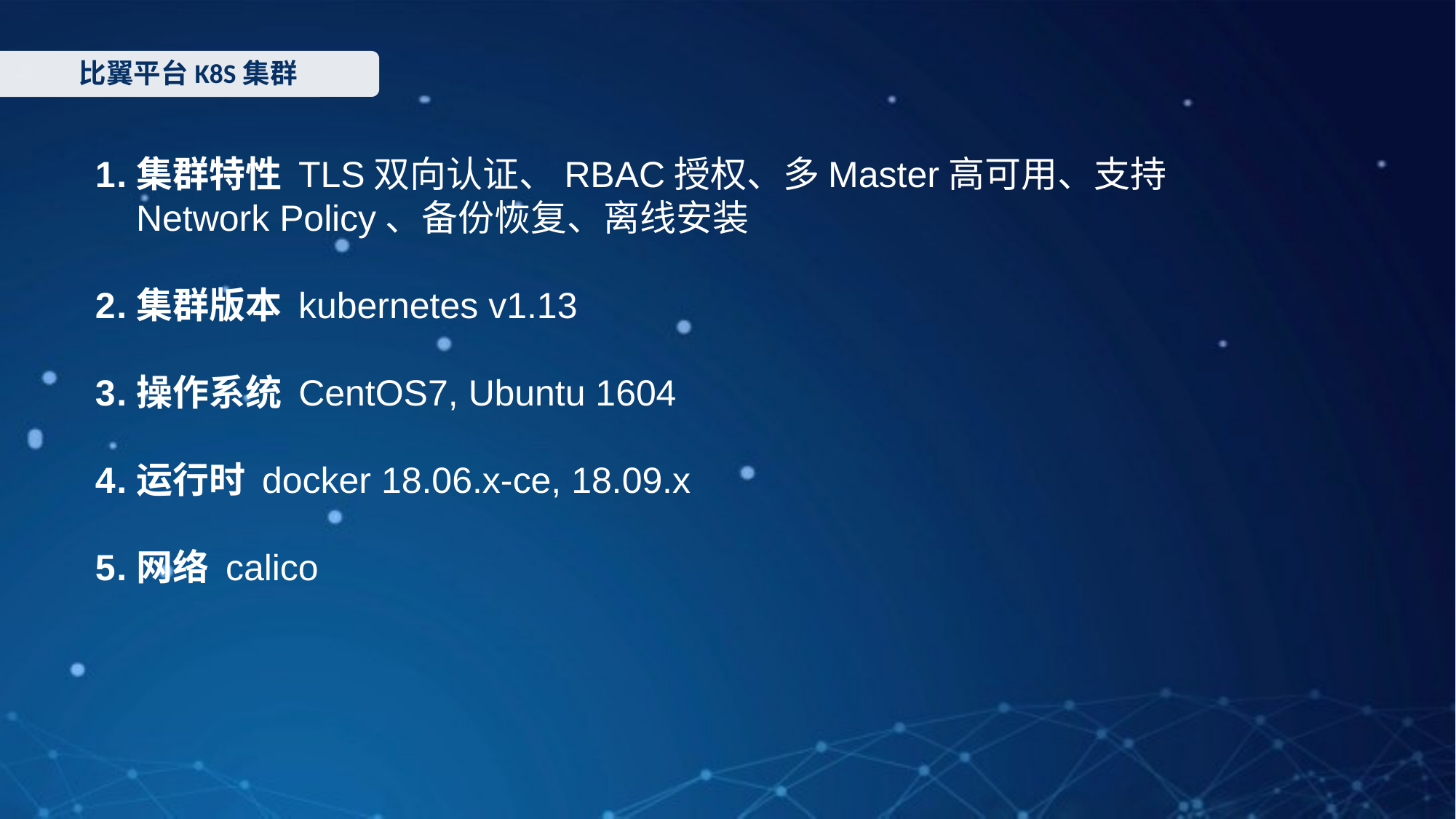

比翼平台K8S集群

集群特性 TLS双向认证、RBAC授权、多Master高可用、支持Network Policy、备份恢复、离线安装

集群版本 kubernetes v1.13

操作系统 CentOS7, Ubuntu 1604

运行时 docker 18.06.x-ce, 18.09.x

网络 calico